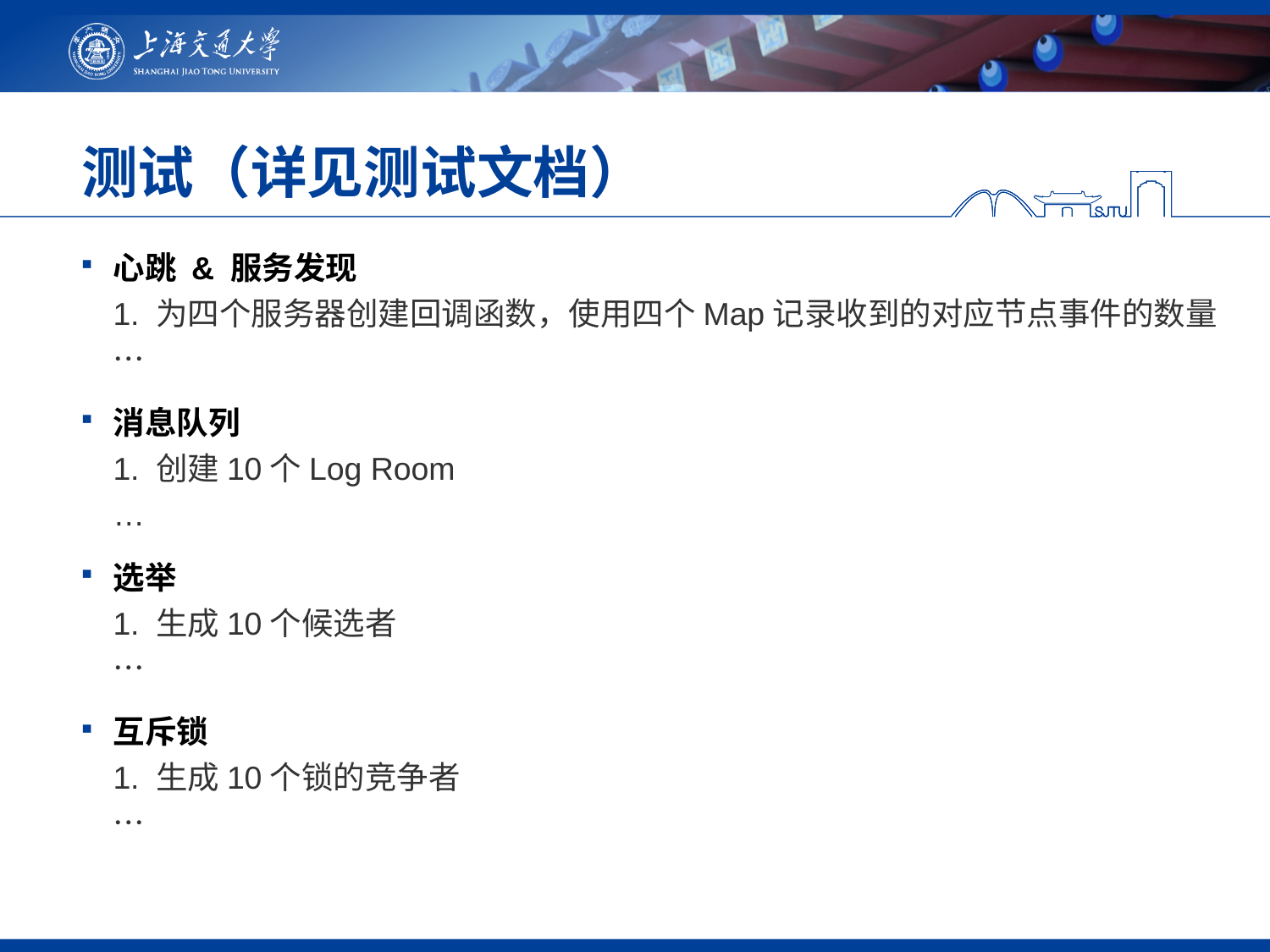

# 测试（详见测试文档）
心跳 & 服务发现
1. 为四个服务器创建回调函数，使用四个Map记录收到的对应节点事件的数量
…
消息队列
1. 创建10个Log Room
…
选举
1. 生成10个候选者
…
互斥锁
1. 生成10个锁的竞争者
…